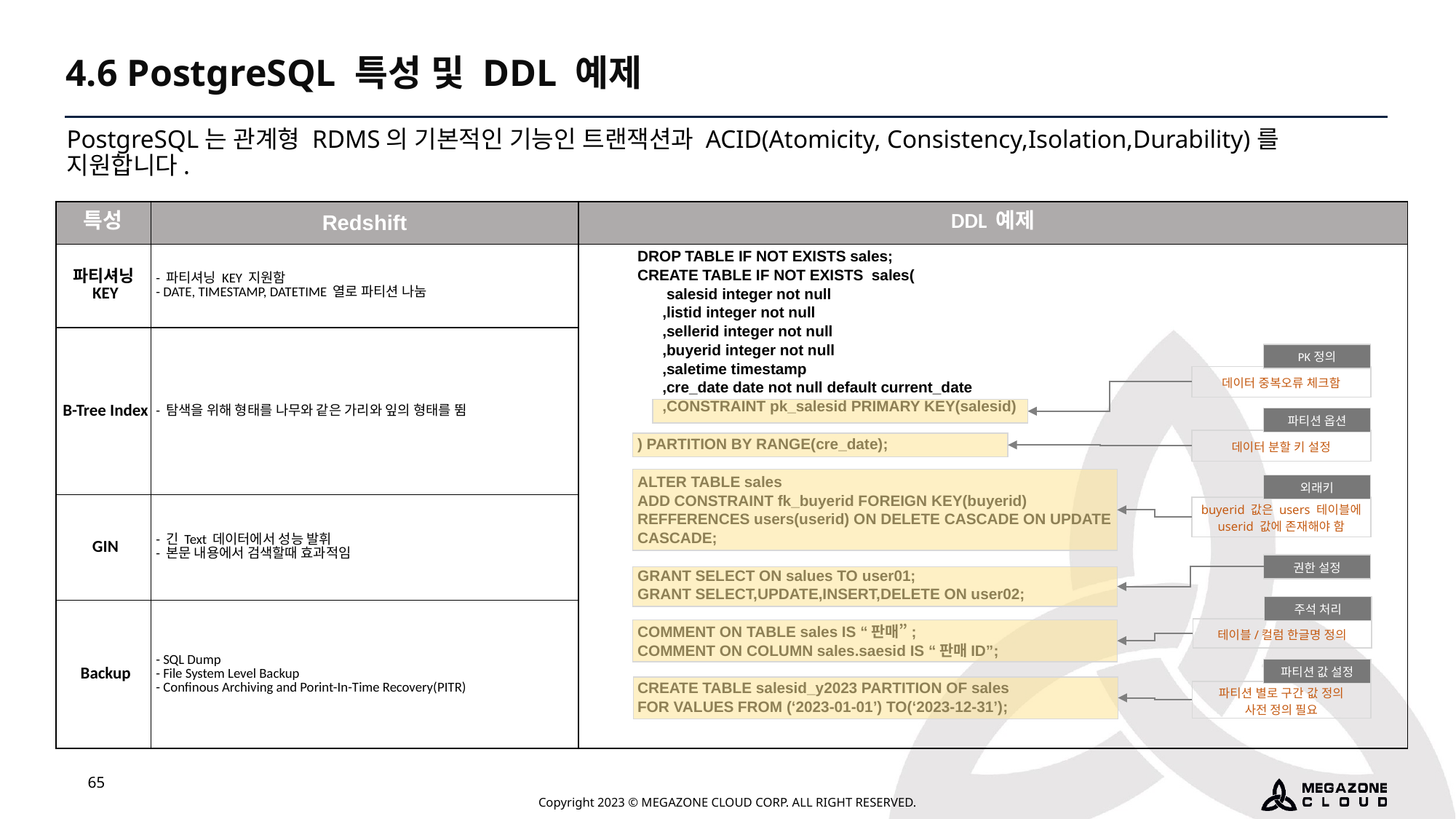

4.6 PostgreSQL 특성 및 DDL 예제
PostgreSQL는 관계형 RDMS의 기본적인 기능인 트랜잭션과 ACID(Atomicity, Consistency,Isolation,Durability)를 지원합니다.
| 특성 | Redshift | DDL 예제 |
| --- | --- | --- |
| 파티셔닝KEY | - 파티셔닝 KEY 지원함 - DATE, TIMESTAMP, DATETIME 열로 파티션 나눔 |  |
| B-Tree Index | - 탐색을 위해 형태를 나무와 같은 가리와 잎의 형태를 뜀 |  |
| GIN | - 긴 Text 데이터에서 성능 발휘 - 본문 내용에서 검색할때 효과적임 |  |
| Backup | - SQL Dump - File System Level Backup - Confinous Archiving and Porint-In-Time Recovery(PITR) |  |
DROP TABLE IF NOT EXISTS sales;
CREATE TABLE IF NOT EXISTS  sales(
       salesid integer not null
      ,listid integer not null
      ,sellerid integer not null
      ,buyerid integer not null
      ,saletime timestamp
      ,cre_date date not null default current_date
      ,CONSTRAINT pk_salesid PRIMARY KEY(salesid)

) PARTITION BY RANGE(cre_date);

ALTER TABLE sales
ADD CONSTRAINT fk_buyerid FOREIGN KEY(buyerid)
REFFERENCES users(userid) ON DELETE CASCADE ON UPDATE
CASCADE;

GRANT SELECT ON salues TO user01;
GRANT SELECT,UPDATE,INSERT,DELETE ON user02;

COMMENT ON TABLE sales IS “판매”;
COMMENT ON COLUMN sales.saesid IS “판매ID”;

CREATE TABLE salesid_y2023 PARTITION OF sales
FOR VALUES FROM (‘2023-01-01’) TO(‘2023-12-31’);
PK정의
데이터 중복오류 체크함

파티션 옵션
데이터 분할 키 설정

외래키
buyerid 값은 users 테이블에 userid 값에 존재해야 함
권한 설정

주석 처리
테이블/컬럼 한글명 정의

파티션 값 설정

파티션 별로 구간 값 정의
사전 정의 필요